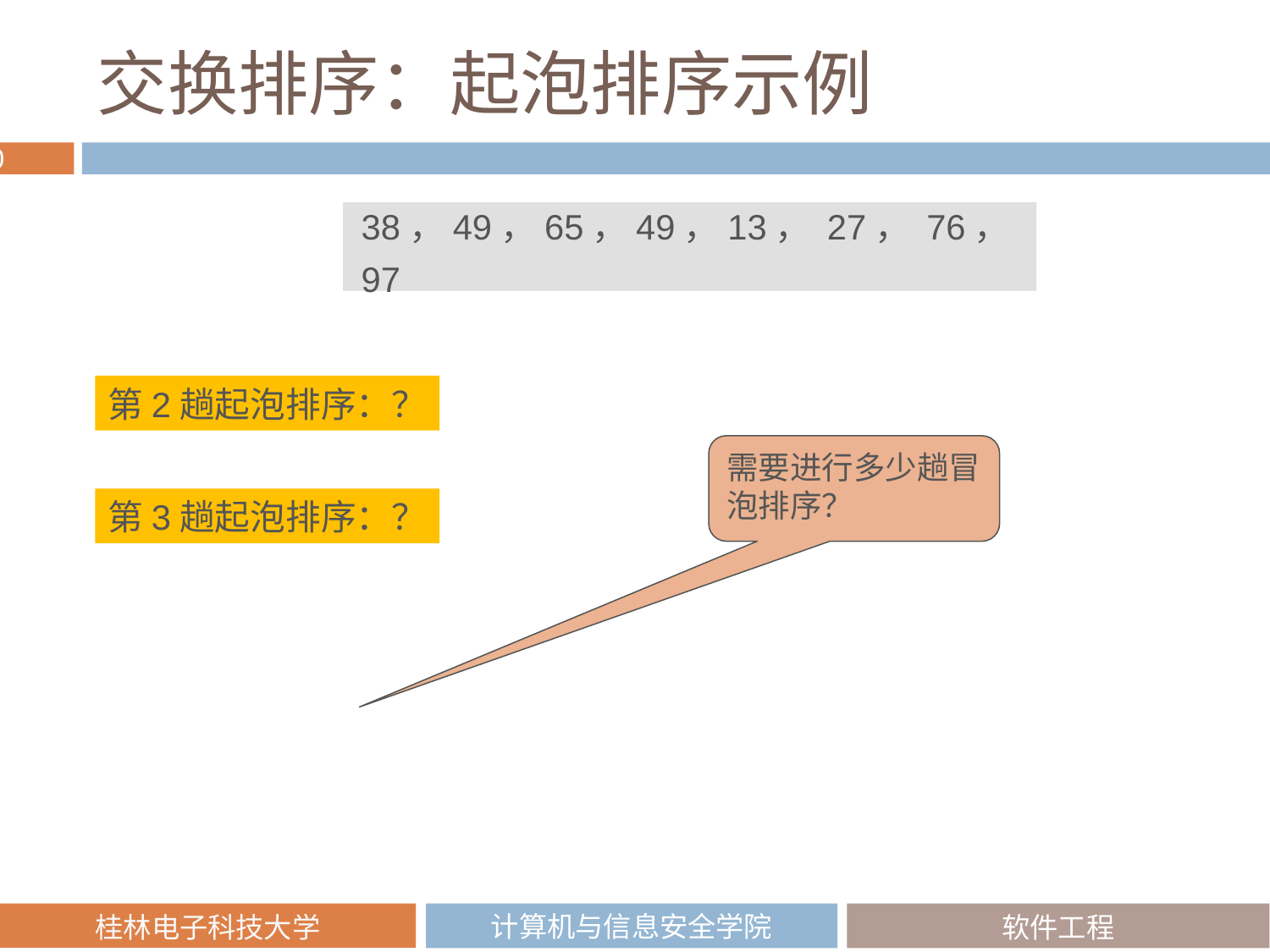

# 交换排序：起泡排序示例
38，49，65，49，13， 27， 76，97
第2趟起泡排序：？
需要进行多少趟冒泡排序？
第3趟起泡排序：？